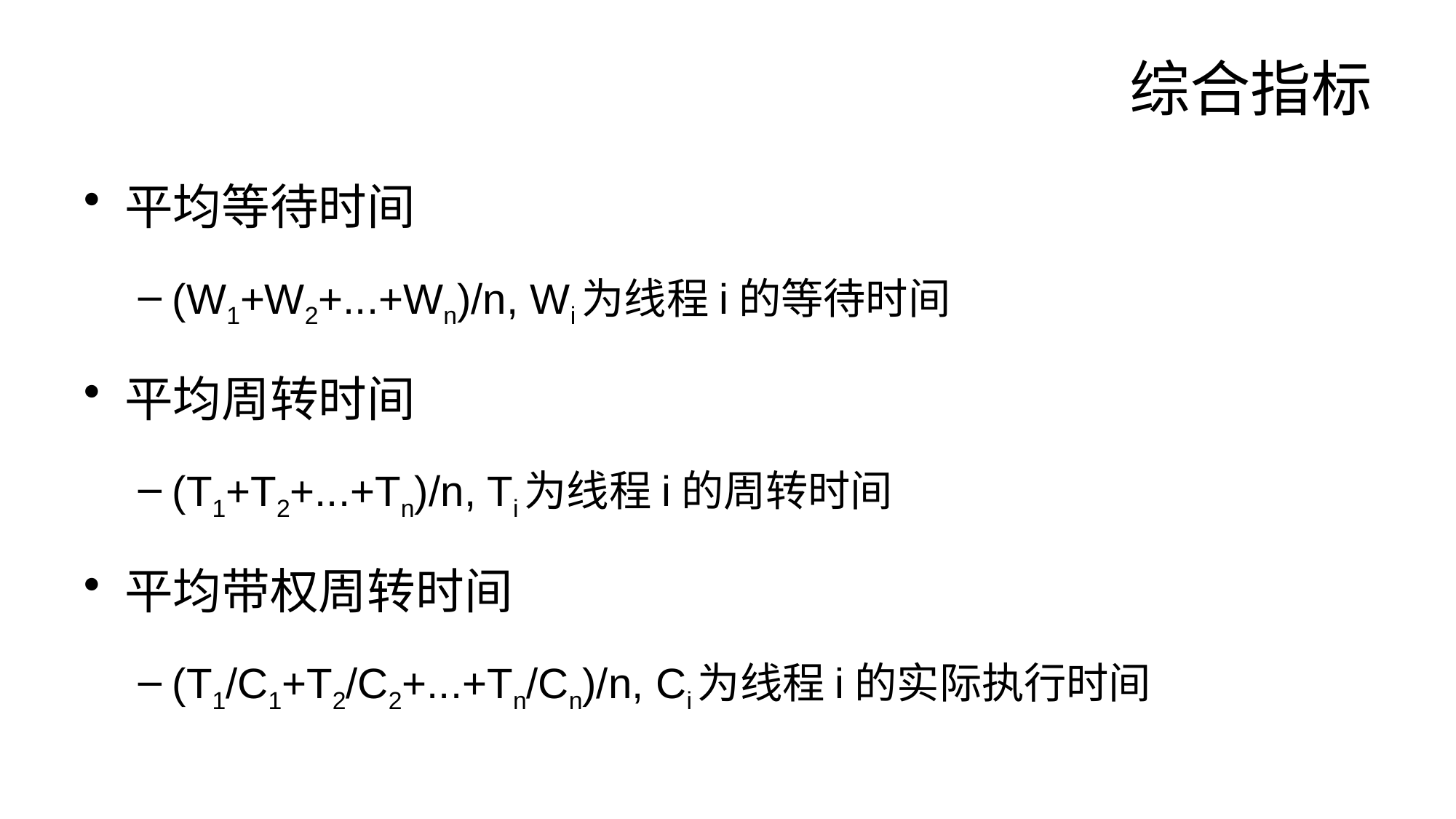

# 综合指标
平均等待时间
(W1+W2+...+Wn)/n, Wi为线程i的等待时间
平均周转时间
(T1+T2+...+Tn)/n, Ti为线程i的周转时间
平均带权周转时间
(T1/C1+T2/C2+...+Tn/Cn)/n, Ci为线程i的实际执行时间